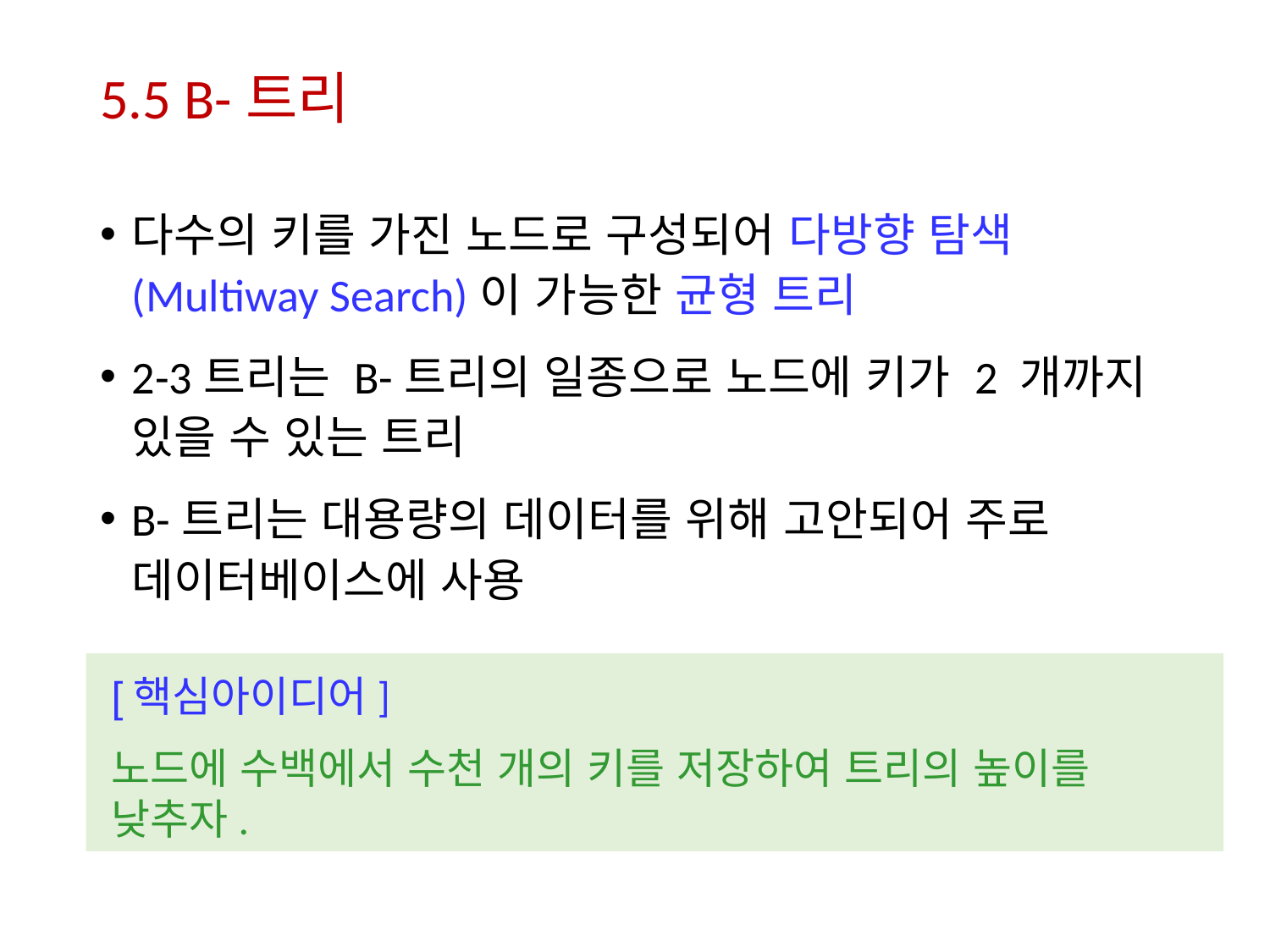

# 5.5 B-트리
다수의 키를 가진 노드로 구성되어 다방향 탐색(Multiway Search)이 가능한 균형 트리
2-3트리는 B-트리의 일종으로 노드에 키가 2 개까지 있을 수 있는 트리
B-트리는 대용량의 데이터를 위해 고안되어 주로 데이터베이스에 사용

[핵심아이디어]
노드에 수백에서 수천 개의 키를 저장하여 트리의 높이를 낮추자.